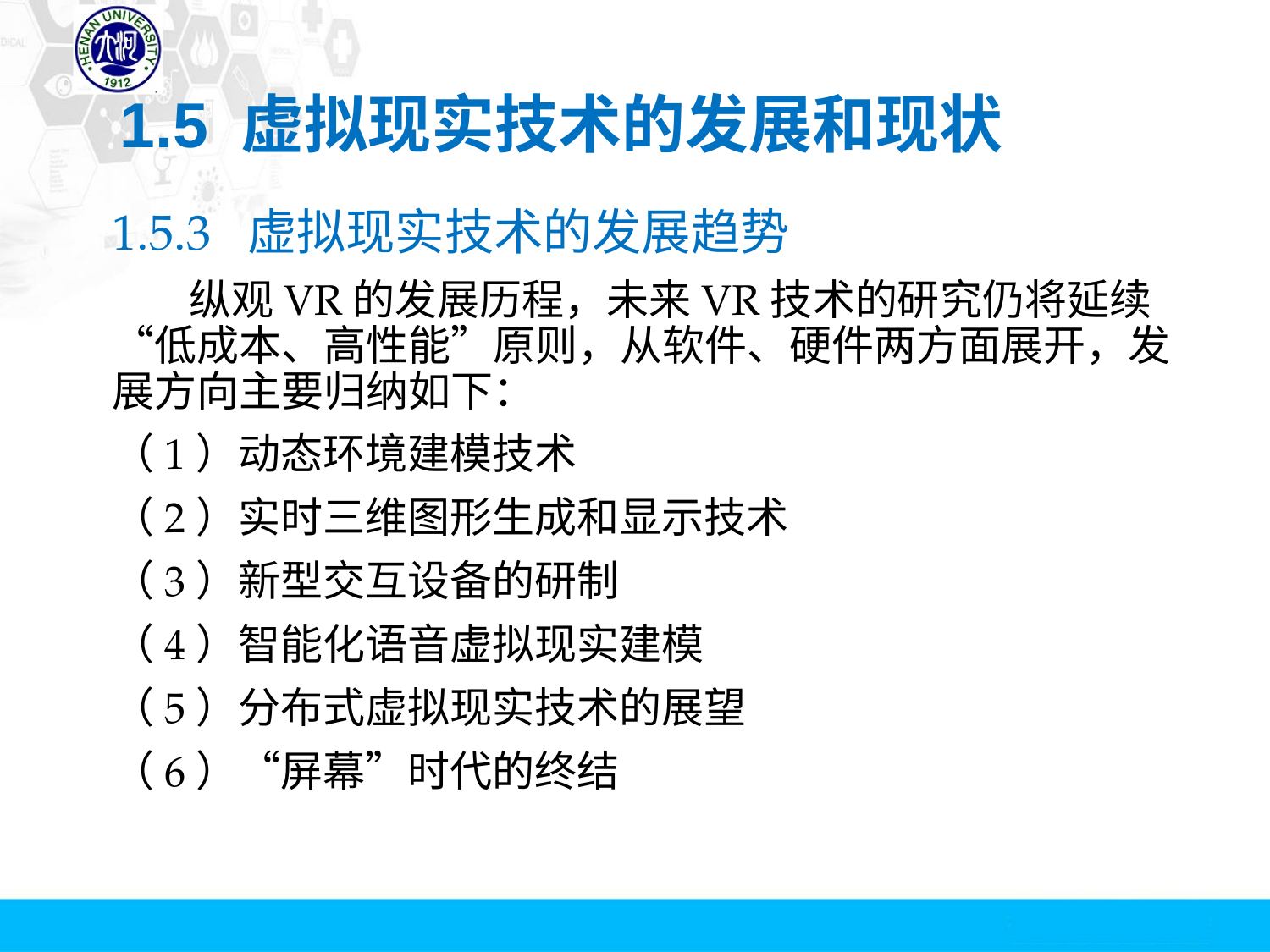

# 1.5 虚拟现实技术的发展和现状
1.5.3  虚拟现实技术的发展趋势
       纵观VR的发展历程，未来VR技术的研究仍将延续“低成本、高性能”原则，从软件、硬件两方面展开，发展方向主要归纳如下：
（1）动态环境建模技术
（2）实时三维图形生成和显示技术
（3）新型交互设备的研制
（4）智能化语音虚拟现实建模
（5）分布式虚拟现实技术的展望
（6）“屏幕”时代的终结